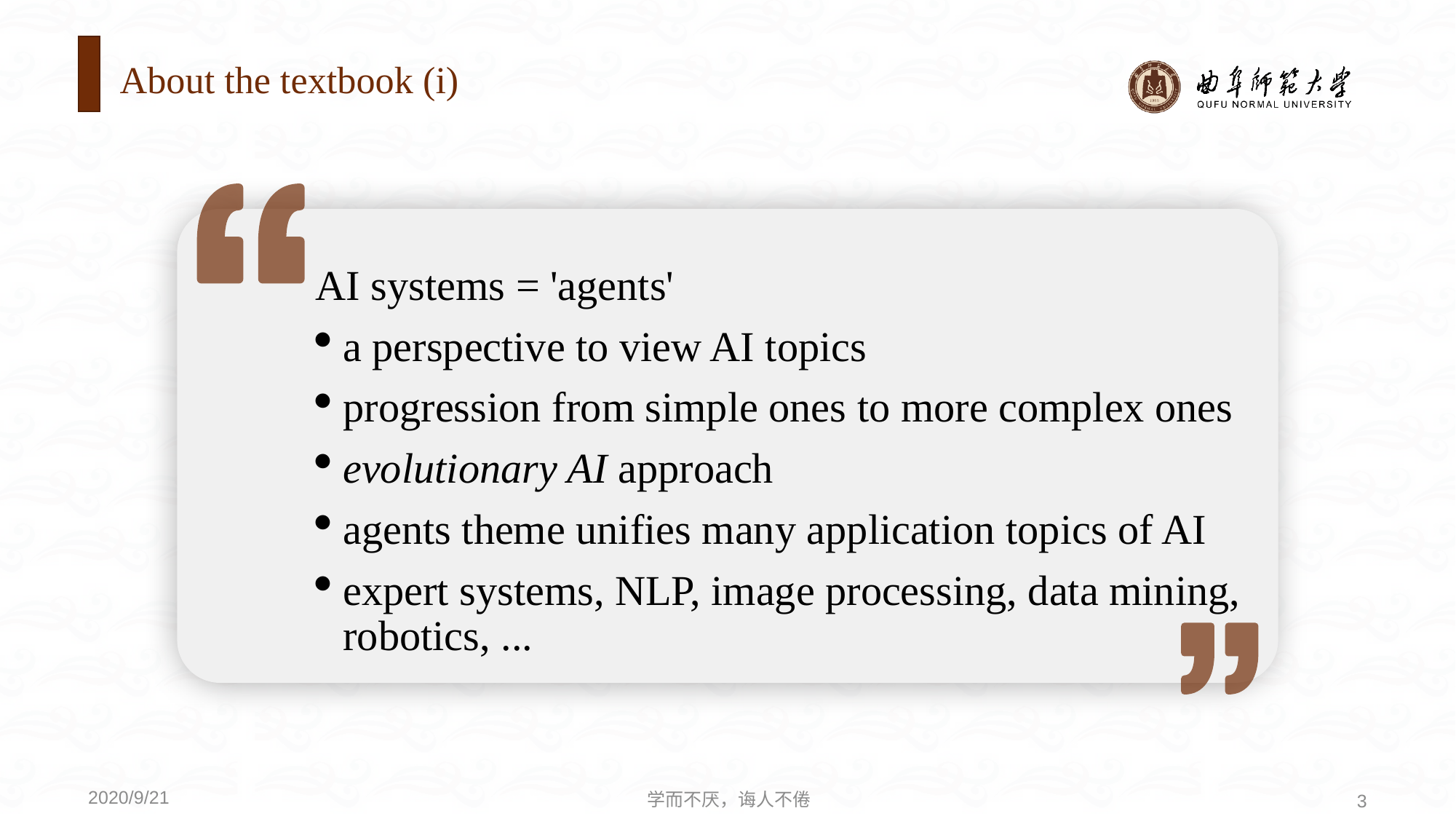

# About the textbook (i)

AI systems = 'agents'
a perspective to view AI topics
progression from simple ones to more complex ones
evolutionary AI approach
agents theme unifies many application topics of AI
expert systems, NLP, image processing, data mining, robotics, ...

学而不厌，诲人不倦
3
2020/9/21